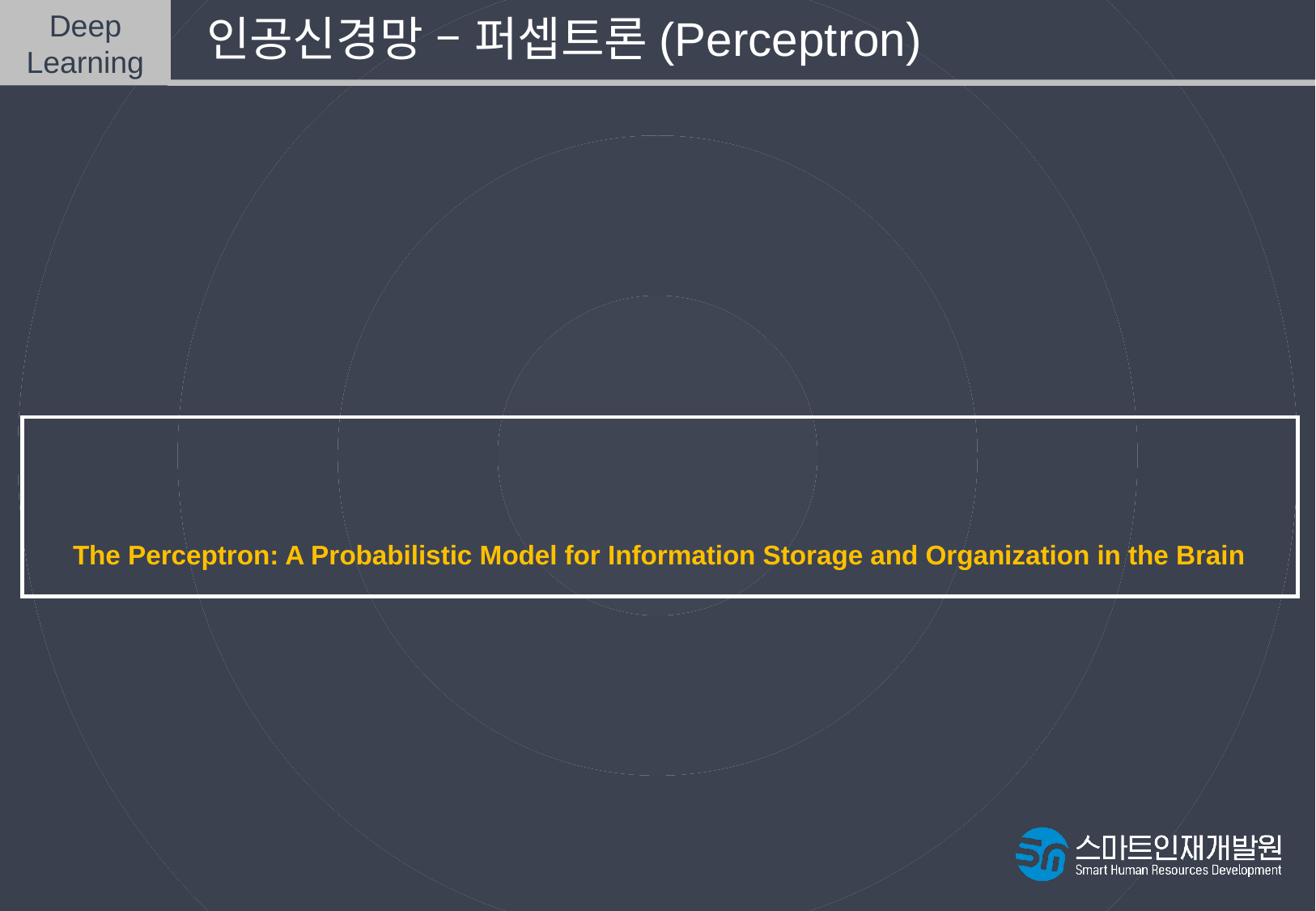

Deep
Learning
 인공신경망 – 퍼셉트론(Perceptron)

퍼셉트론 (Perceptron)

프랑크 로젠블라트가 1957년에 고안한 개념
The Perceptron: A Probabilistic Model for Information Storage and Organization in the Brain